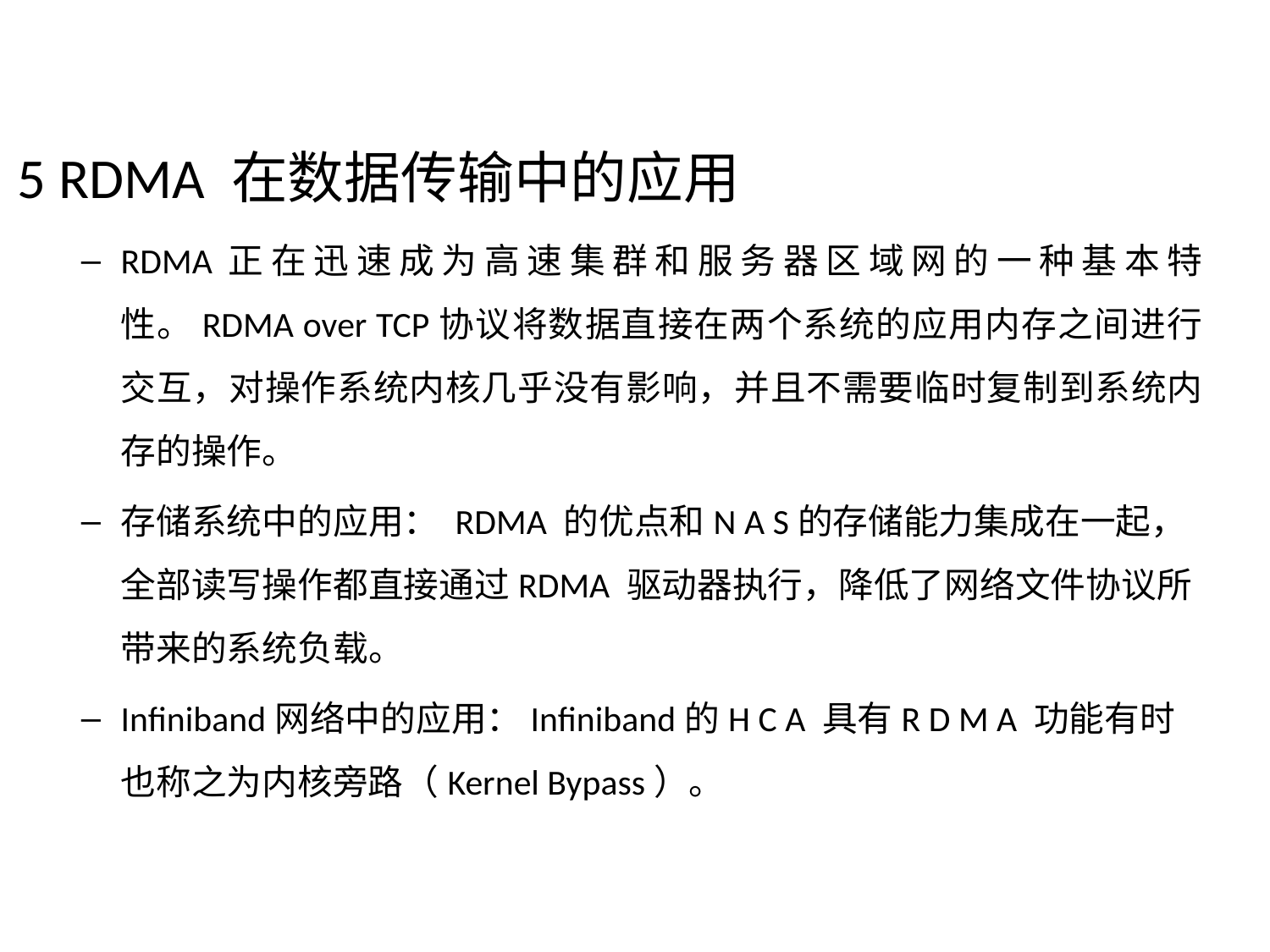

5 RDMA 在数据传输中的应用
RDMA正在迅速成为高速集群和服务器区域网的一种基本特性。RDMA over TCP协议将数据直接在两个系统的应用内存之间进行交互，对操作系统内核几乎没有影响，并且不需要临时复制到系统内存的操作。
存储系统中的应用： RDMA 的优点和N A S的存储能力集成在一起，全部读写操作都直接通过RDMA 驱动器执行，降低了网络文件协议所带来的系统负载。
Infiniband网络中的应用：Infiniband的H C A 具有R D M A 功能有时也称之为内核旁路（Kernel Bypass）。